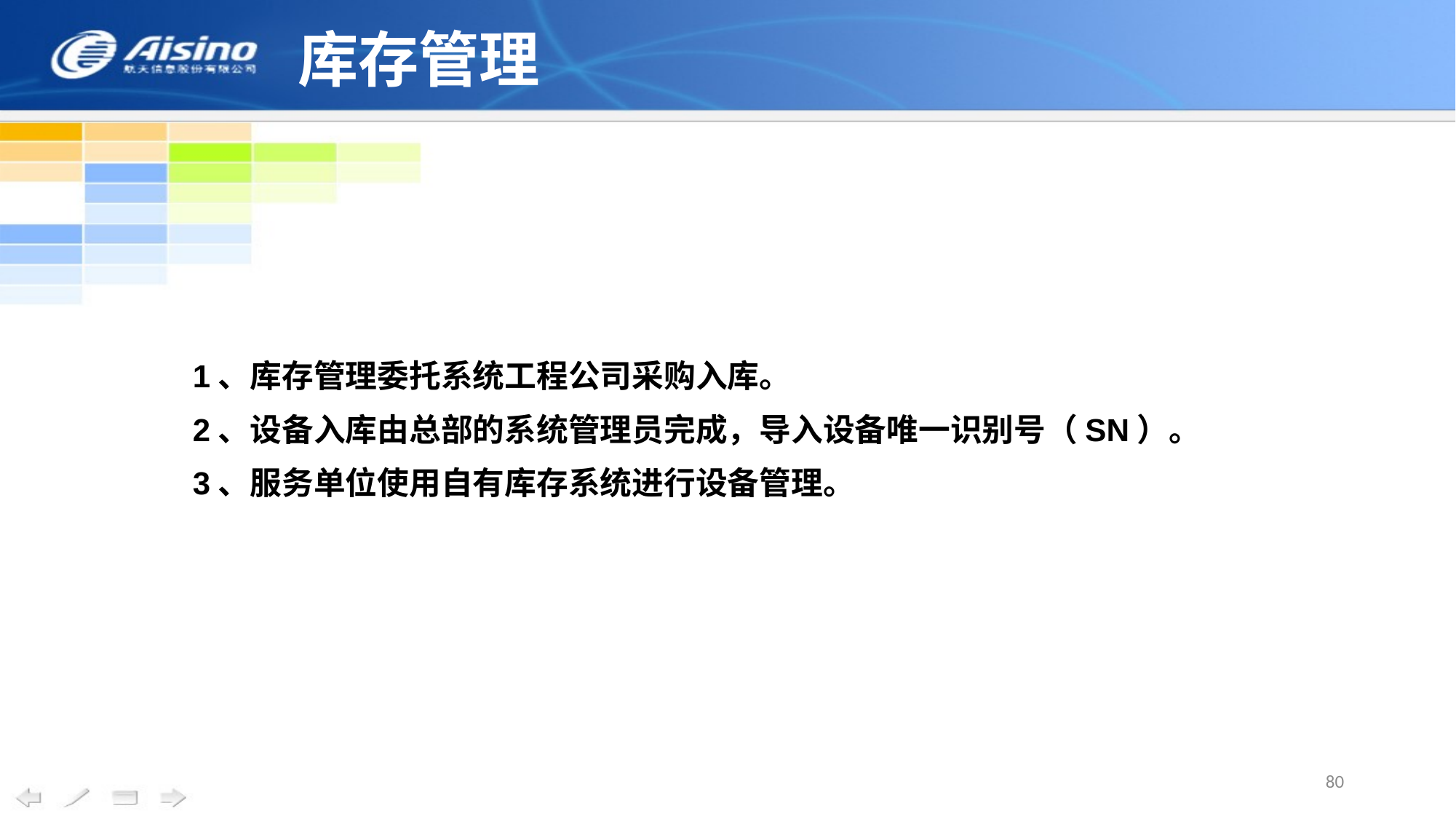

# 库存管理

1、库存管理委托系统工程公司采购入库。
2、设备入库由总部的系统管理员完成，导入设备唯一识别号（SN）。
3、服务单位使用自有库存系统进行设备管理。
80